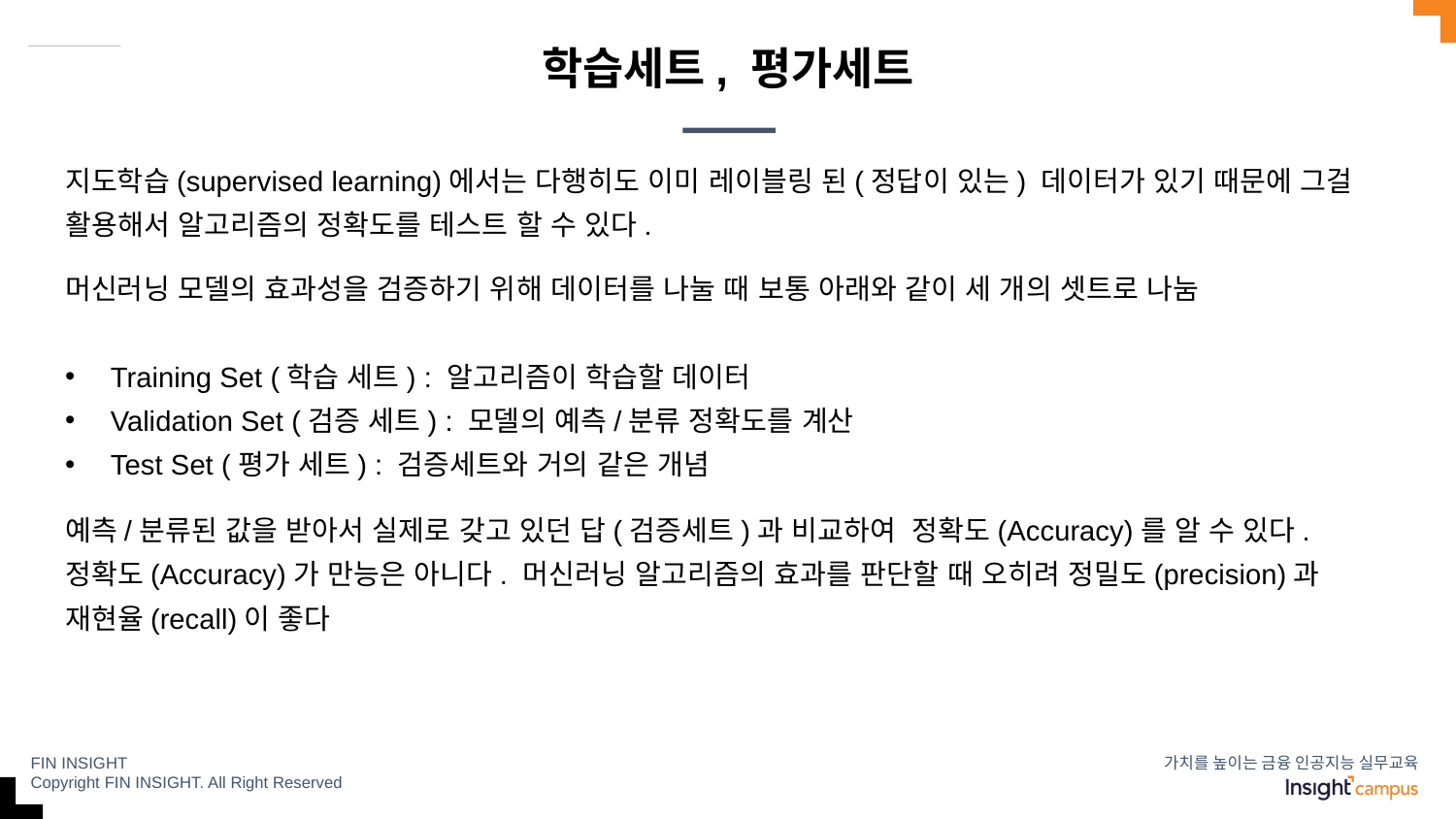

# 학습세트, 평가세트
지도학습(supervised learning)에서는 다행히도 이미 레이블링 된(정답이 있는) 데이터가 있기 때문에 그걸 활용해서 알고리즘의 정확도를 테스트 할 수 있다.
머신러닝 모델의 효과성을 검증하기 위해 데이터를 나눌 때 보통 아래와 같이 세 개의 셋트로 나눔

Training Set (학습 세트) : 알고리즘이 학습할 데이터
Validation Set (검증 세트) : 모델의 예측/분류 정확도를 계산
Test Set (평가 세트) : 검증세트와 거의 같은 개념
예측/분류된 값을 받아서 실제로 갖고 있던 답(검증세트)과 비교하여  정확도(Accuracy)를 알 수 있다.
정확도(Accuracy)가 만능은 아니다. 머신러닝 알고리즘의 효과를 판단할 때 오히려 정밀도(precision)과 재현율(recall)이 좋다